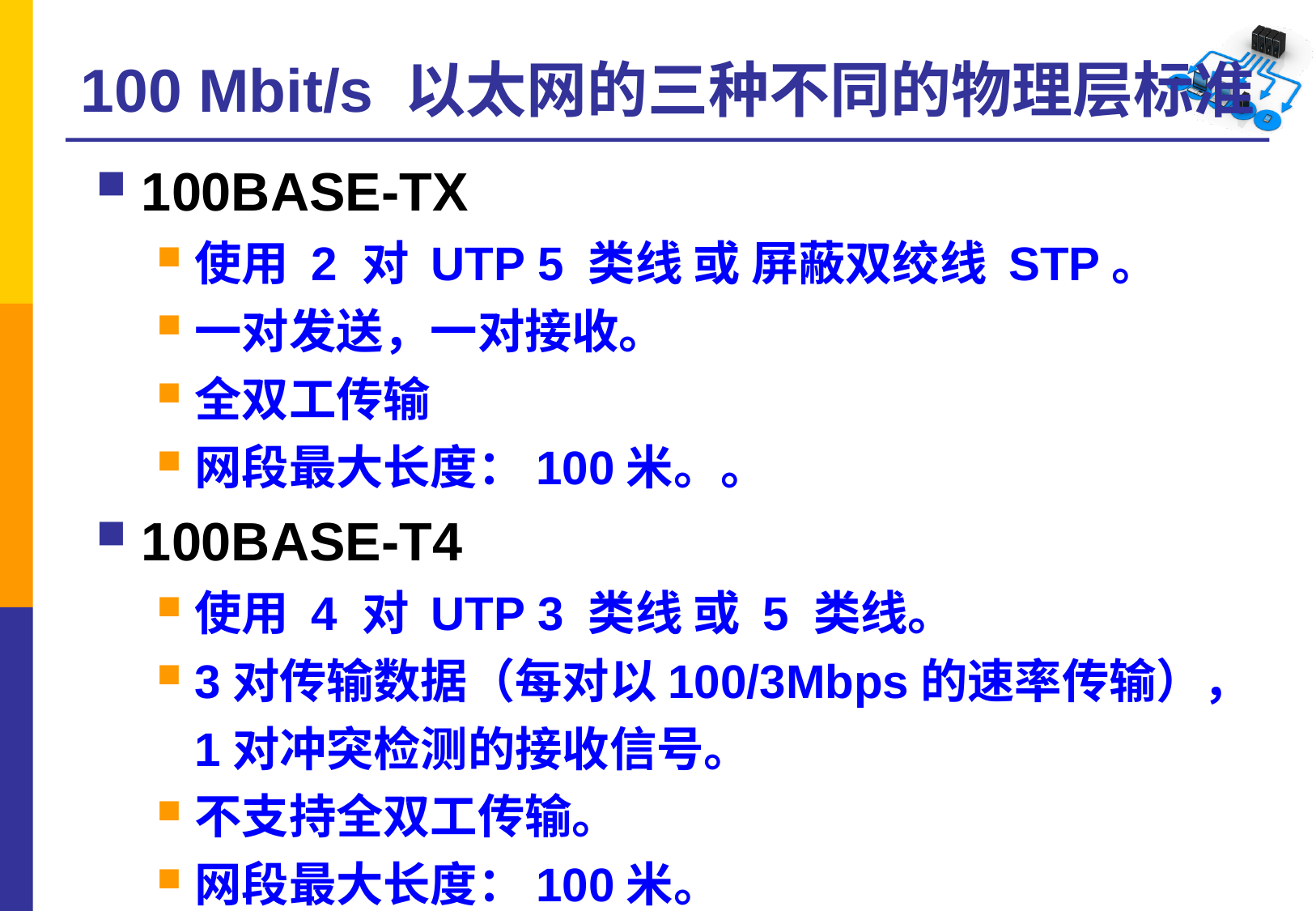

# 100 Mbit/s 以太网的三种不同的物理层标准
100BASE-TX
使用 2 对 UTP 5 类线 或 屏蔽双绞线 STP。
一对发送，一对接收。
全双工传输
网段最大长度：100米。。
100BASE-T4
使用 4 对 UTP 3 类线 或 5 类线。
3对传输数据（每对以100/3Mbps的速率传输），1对冲突检测的接收信号。
不支持全双工传输。
网段最大长度：100米。